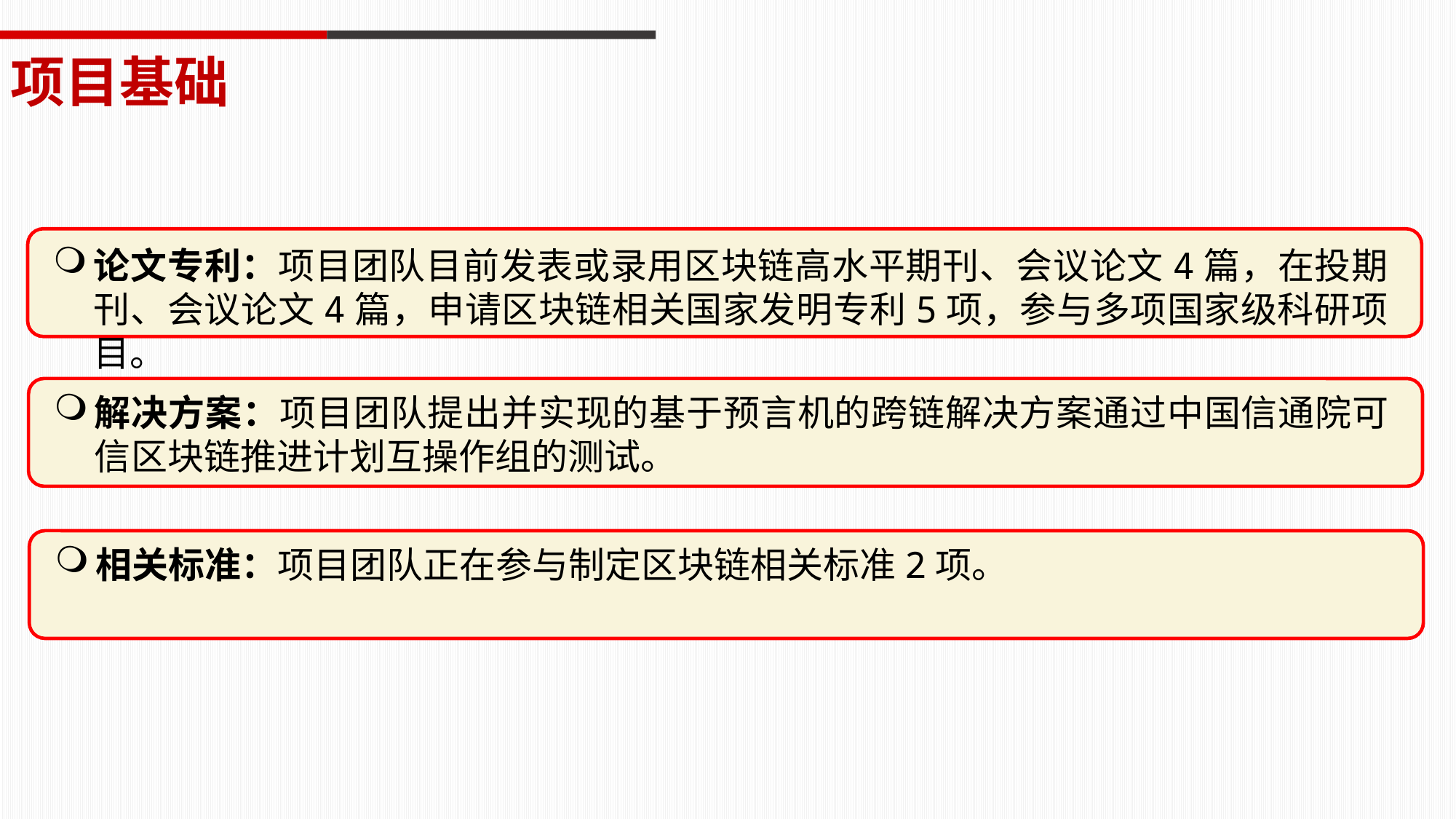

项目基础

论文专利：项目团队目前发表或录用区块链高水平期刊、会议论文4篇，在投期刊、会议论文4篇，申请区块链相关国家发明专利5项，参与多项国家级科研项目。

解决方案：项目团队提出并实现的基于预言机的跨链解决方案通过中国信通院可信区块链推进计划互操作组的测试。

相关标准：项目团队正在参与制定区块链相关标准2项。